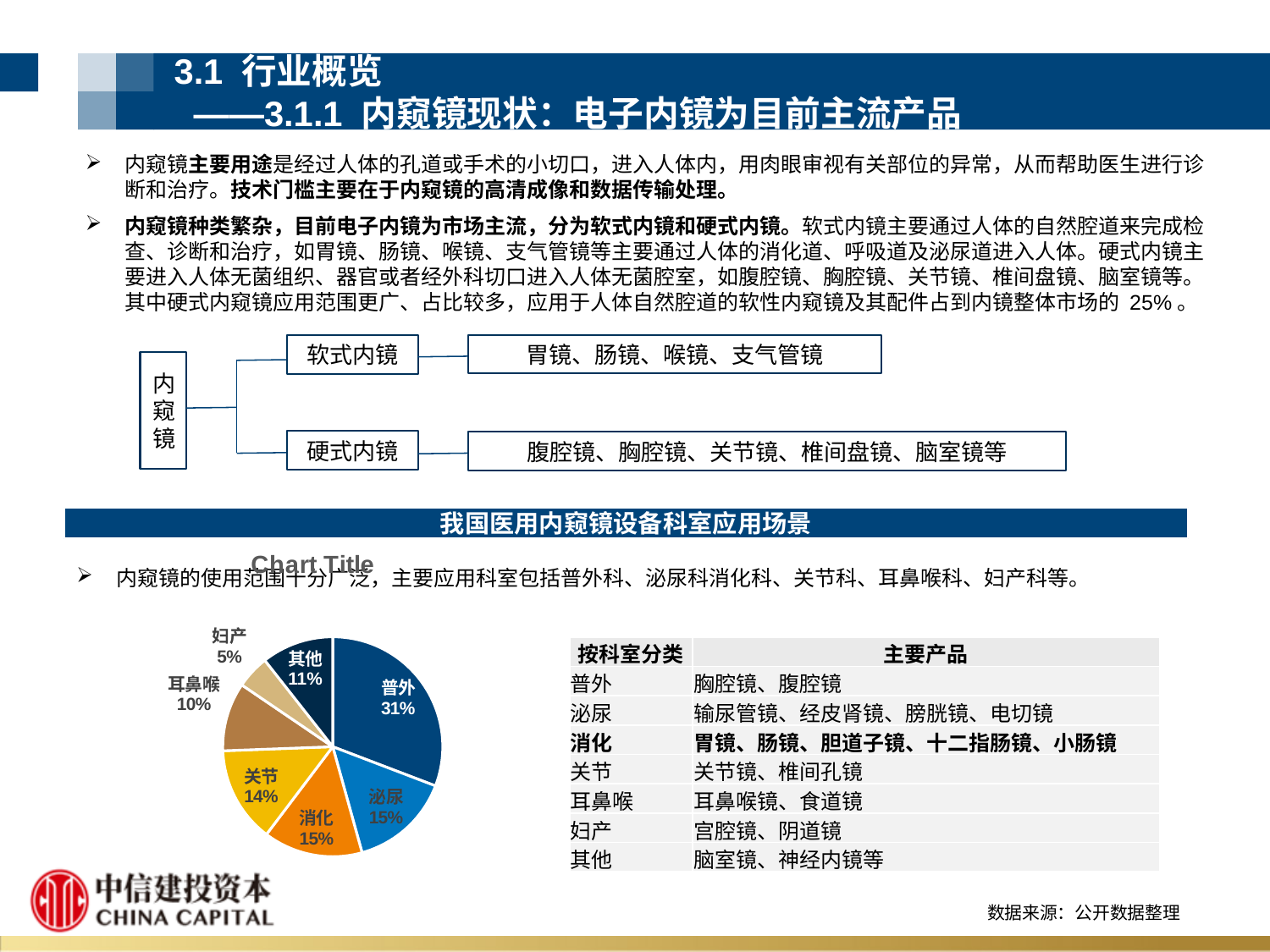

3.1 行业概览
  ——3.1.1 内窥镜现状：电子内镜为目前主流产品
内窥镜主要用途是经过人体的孔道或手术的小切口，进入人体内，用肉眼审视有关部位的异常，从而帮助医生进行诊断和治疗。技术门槛主要在于内窥镜的高清成像和数据传输处理。
内窥镜种类繁杂，目前电子内镜为市场主流，分为软式内镜和硬式内镜。软式内镜主要通过人体的自然腔道来完成检查、诊断和治疗，如胃镜、肠镜、喉镜、支气管镜等主要通过人体的消化道、呼吸道及泌尿道进入人体。硬式内镜主要进入人体无菌组织、器官或者经外科切口进入人体无菌腔室，如腹腔镜、胸腔镜、关节镜、椎间盘镜、脑室镜等。其中硬式内窥镜应用范围更广、占比较多，应用于人体自然腔道的软性内窥镜及其配件占到内镜整体市场的 25%。
软式内镜
胃镜、肠镜、喉镜、支气管镜
内窥镜
硬式内镜
腹腔镜、胸腔镜、关节镜、椎间盘镜、脑室镜等
我国医用内窥镜设备科室应用场景

### Chart:

| Category |  |
|---|---|
| 普外 | 0.308 |
| 泌尿 | 0.149 |
| 消化 | 0.146 |
| 关节 | 0.141 |
| 耳鼻喉 | 0.101 |
| 妇产 | 0.049 |
| 其他 | 0.106 |
内窥镜的使用范围十分广泛，主要应用科室包括普外科、泌尿科消化科、关节科、耳鼻喉科、妇产科等。
| 按科室分类 | 主要产品 |
| --- | --- |
| 普外 | 胸腔镜、腹腔镜 |
| 泌尿 | 输尿管镜、经皮肾镜、膀胱镜、电切镜 |
| 消化 | 胃镜、肠镜、胆道子镜、十二指肠镜、小肠镜 |
| 关节 | 关节镜、椎间孔镜 |
| 耳鼻喉 | 耳鼻喉镜、食道镜 |
| 妇产 | 宫腔镜、阴道镜 |
| 其他 | 脑室镜、神经内镜等 |
数据来源：公开数据整理